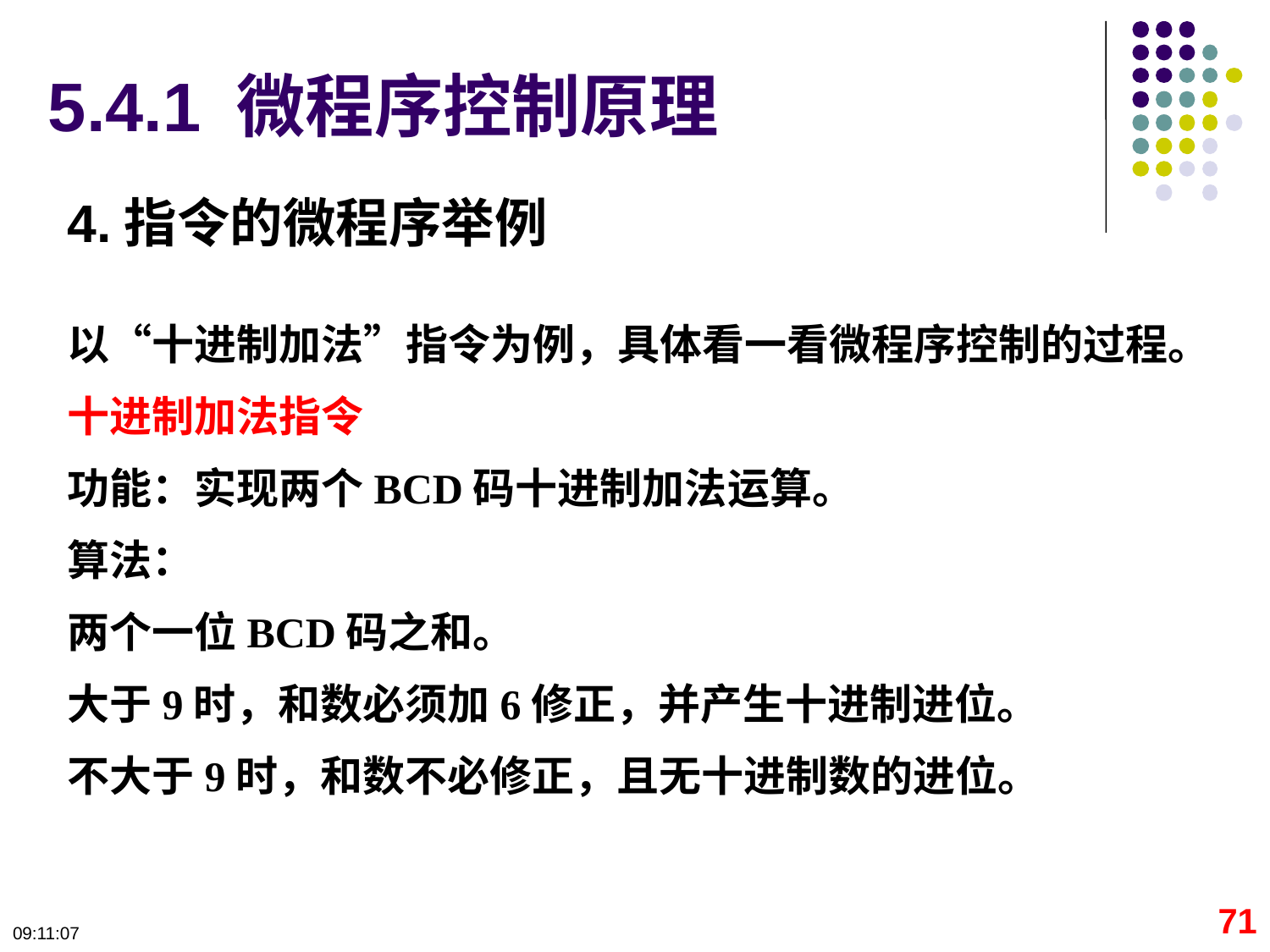

5.4.1 微程序控制原理
4.指令的微程序举例
以“十进制加法”指令为例，具体看一看微程序控制的过程。
十进制加法指令
功能：实现两个BCD码十进制加法运算。
算法：
两个一位BCD码之和。
大于9时，和数必须加6修正，并产生十进制进位。
不大于9时，和数不必修正，且无十进制数的进位。
71
09:11:07